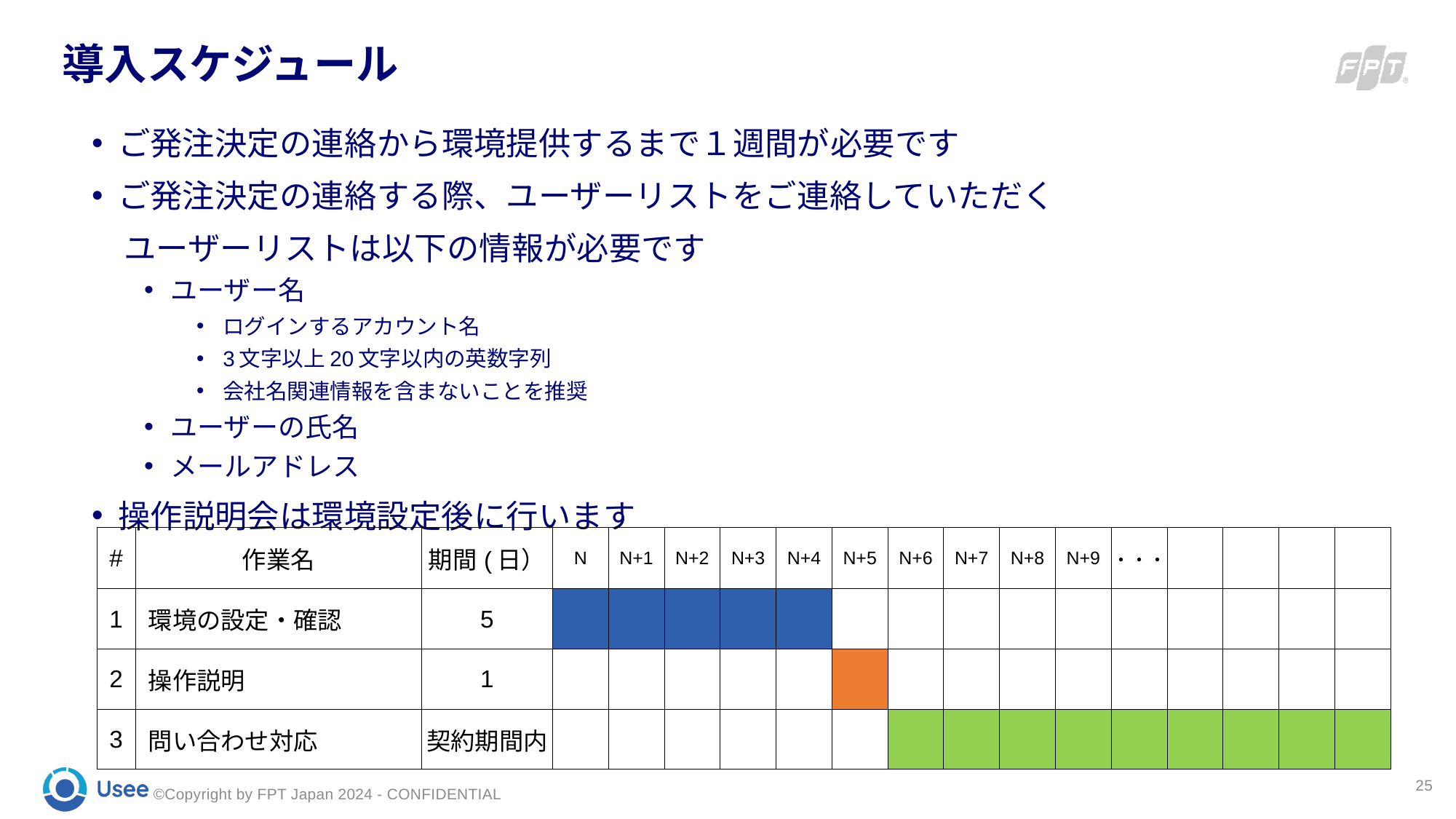

# 導入スケジュール
ご発注決定の連絡から環境提供するまで１週間が必要です
ご発注決定の連絡する際、ユーザーリストをご連絡していただく
　ユーザーリストは以下の情報が必要です
ユーザー名
ログインするアカウント名
3文字以上20文字以内の英数字列
会社名関連情報を含まないことを推奨
ユーザーの氏名
メールアドレス
操作説明会は環境設定後に行います

| # | 作業名 | 期間(日） | N | N+1 | N+2 | N+3 | N+4 | N+5 | N+6 | N+7 | N+8 | N+9 | ・・・ |  |  |  |  |
| --- | --- | --- | --- | --- | --- | --- | --- | --- | --- | --- | --- | --- | --- | --- | --- | --- | --- |
| 1 | 環境の設定・確認 | 5 |  |  |  |  |  |  |  |  |  |  |  |  |  |  |  |
| 2 | 操作説明 | 1 |  |  |  |  |  |  |  |  |  |  |  |  |  |  |  |
| 3 | 問い合わせ対応 | 契約期間内 |  |  |  |  |  |  |  |  |  |  |  |  |  |  |  |
25
©Copyright by FPT Japan 2024 - CONFIDENTIAL